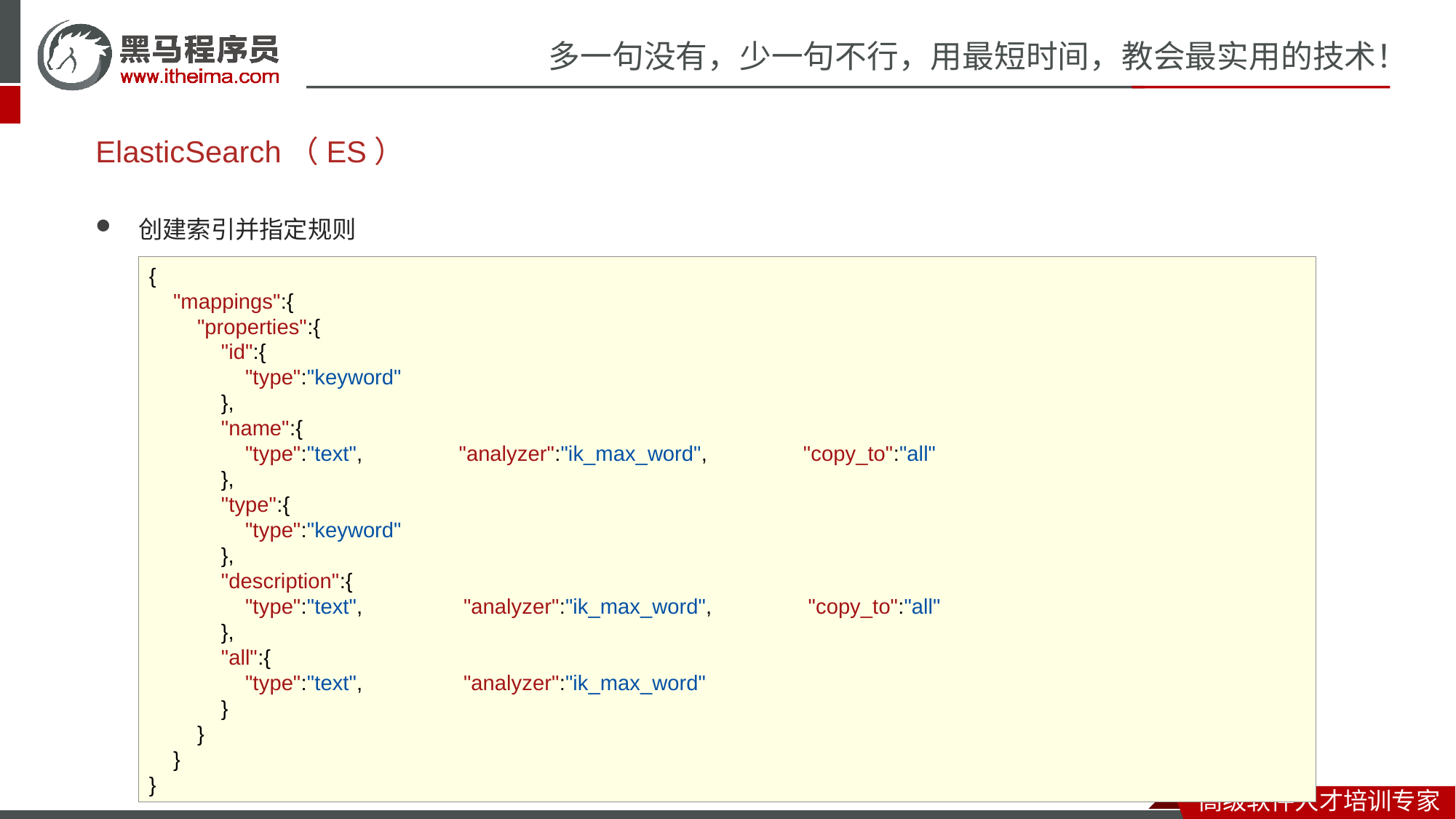

# ElasticSearch（ES）
创建索引并指定规则
{
    "mappings":{
        "properties":{
            "id":{
                "type":"keyword"
            },
            "name":{
                "type":"text",                "analyzer":"ik_max_word",                "copy_to":"all"
            },
            "type":{
                "type":"keyword"
            },
            "description":{
                "type":"text",	                "analyzer":"ik_max_word",                "copy_to":"all"
            },
            "all":{
                "type":"text",	                "analyzer":"ik_max_word"
            }
        }
    }
}